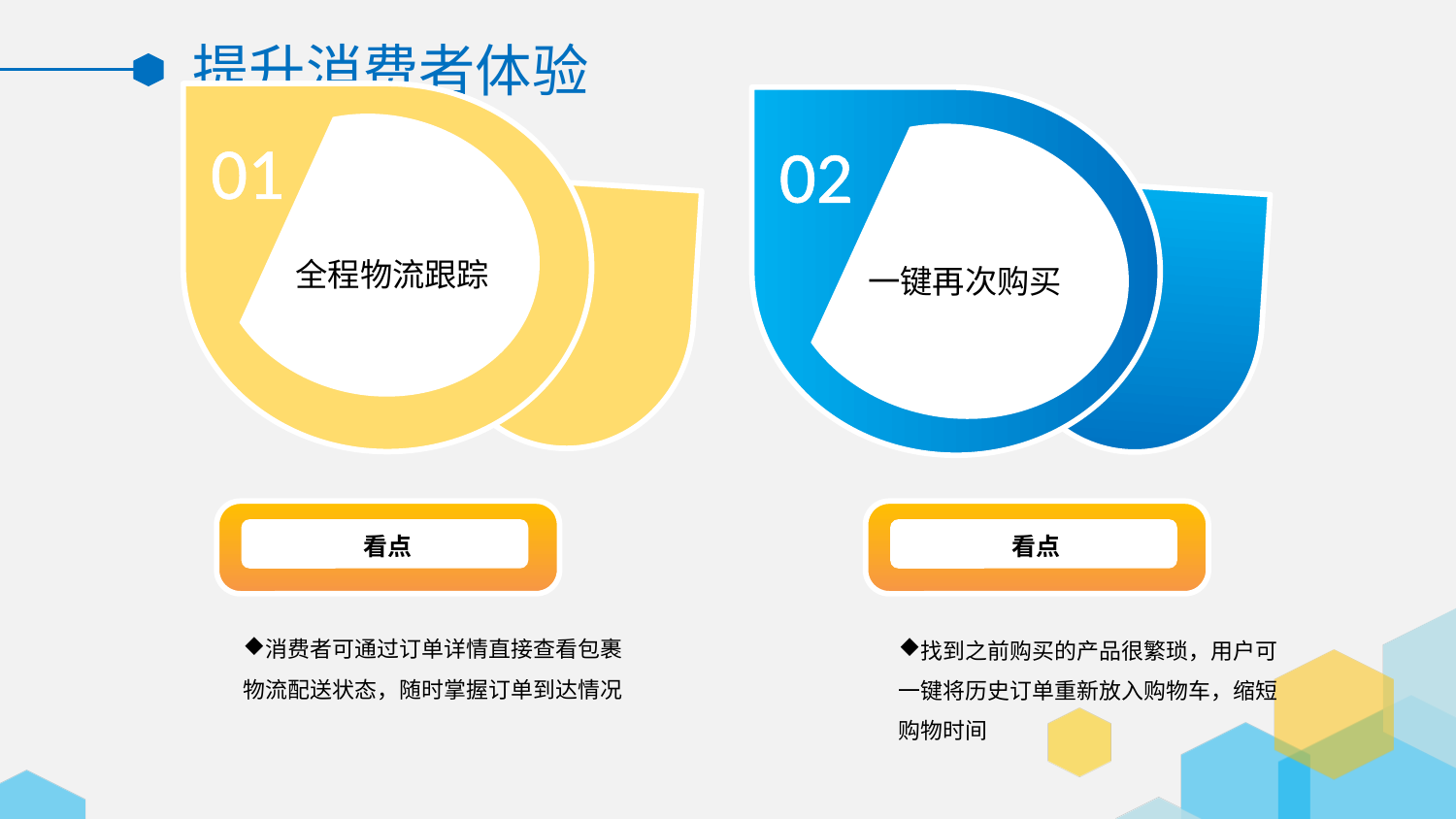

# 提升消费者体验

01
02

全程物流跟踪
一键再次购买

看点

看点
消费者可通过订单详情直接查看包裹物流配送状态，随时掌握订单到达情况
找到之前购买的产品很繁琐，用户可一键将历史订单重新放入购物车，缩短购物时间